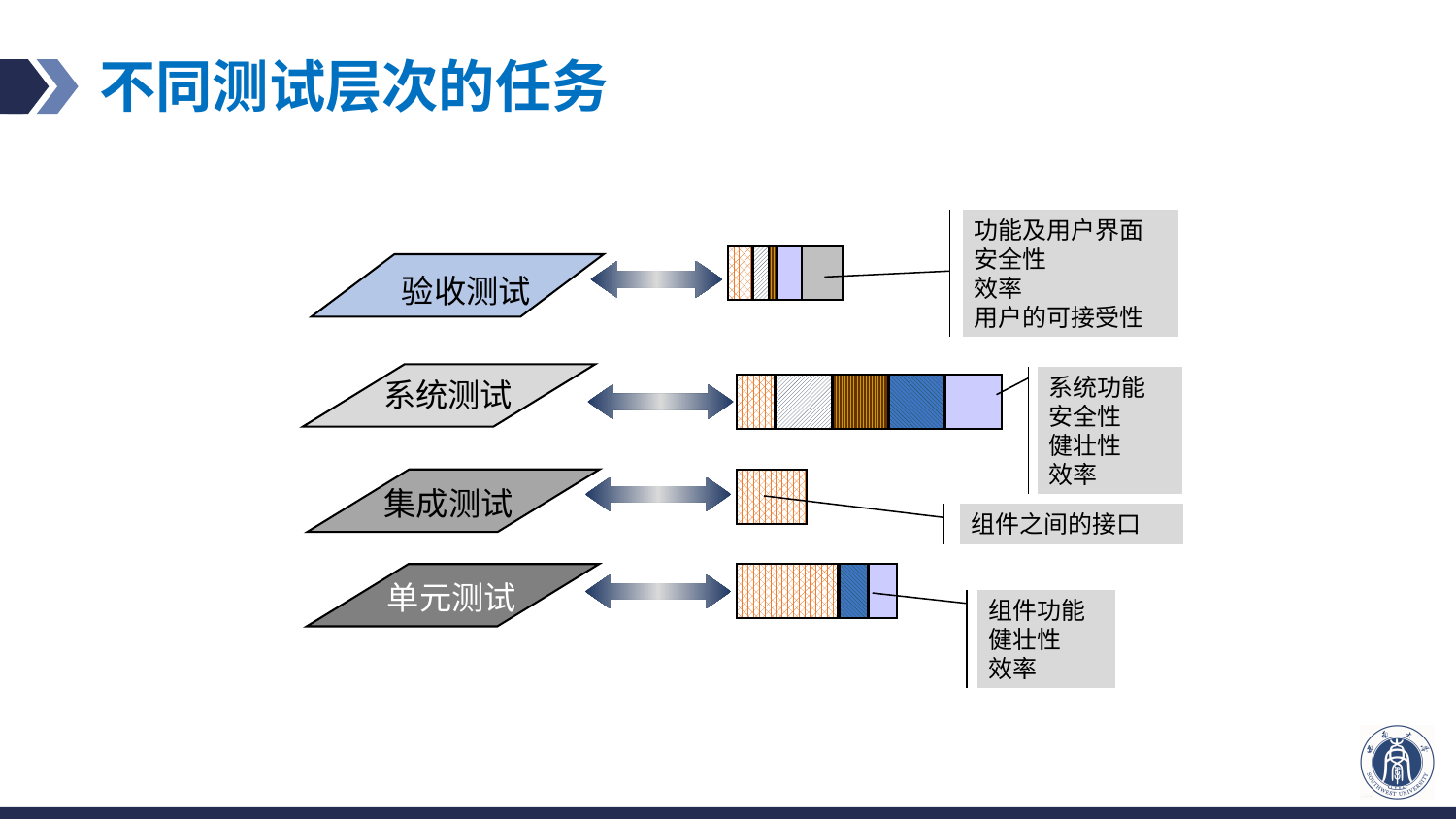

# 不同测试层次的任务
功能及用户界面
安全性
效率
用户的可接受性

验收测试

系统功能
安全性
健壮性
效率
系统测试

集成测试
组件之间的接口

单元测试

组件功能
健壮性
效率